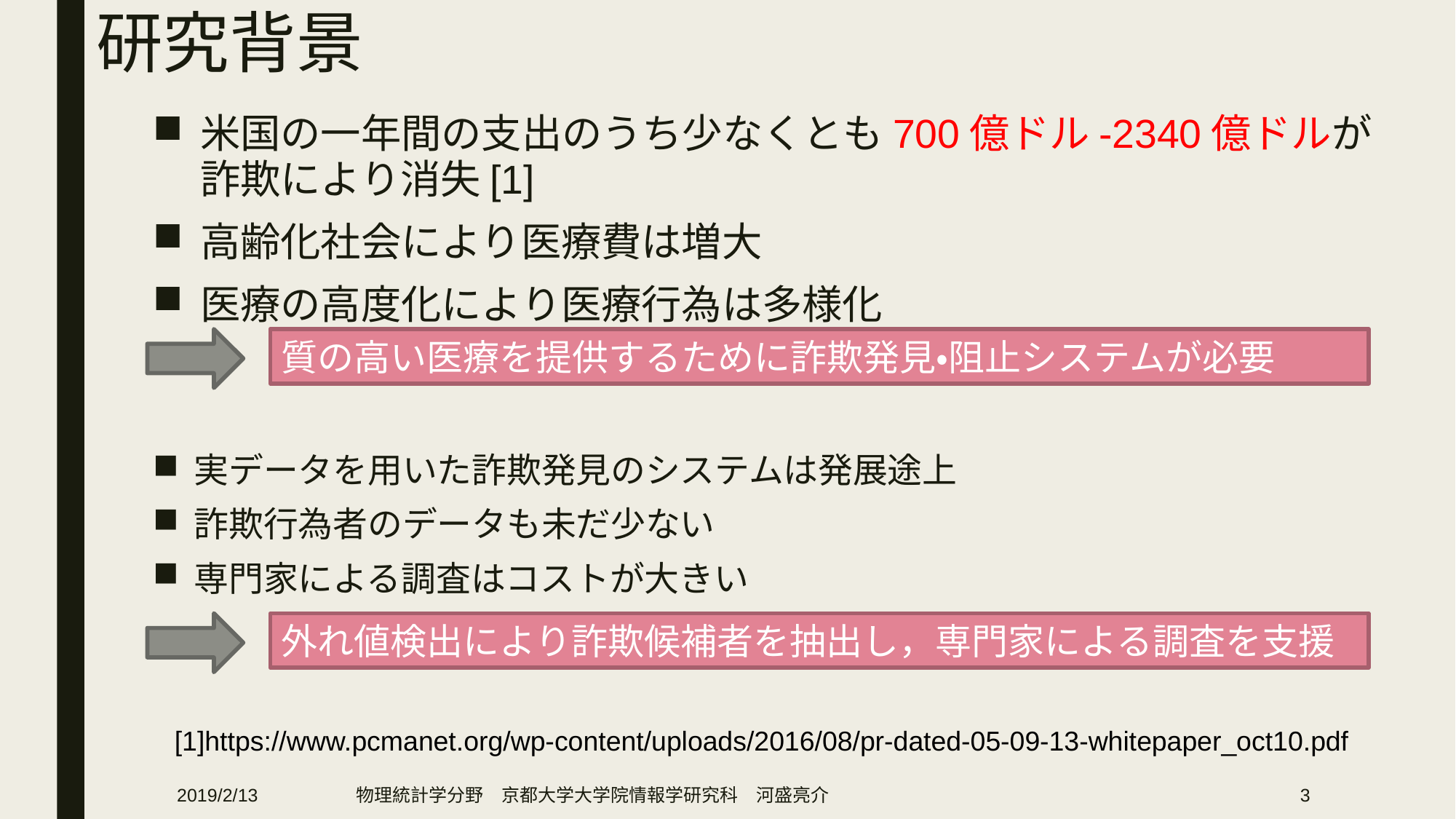

# 研究背景
米国の一年間の支出のうち少なくとも700億ドル-2340億ドルが詐欺により消失[1]
高齢化社会により医療費は増大
医療の高度化により医療行為は多様化

質の高い医療を提供するために詐欺発見・阻止システムが必要
実データを用いた詐欺発見のシステムは発展途上
詐欺行為者のデータも未だ少ない
専門家による調査はコストが大きい

外れ値検出により詐欺候補者を抽出し，専門家による調査を支援
[1]https://www.pcmanet.org/wp-content/uploads/2016/08/pr-dated-05-09-13-whitepaper_oct10.pdf
2019/2/13
物理統計学分野　京都大学大学院情報学研究科　河盛亮介
3